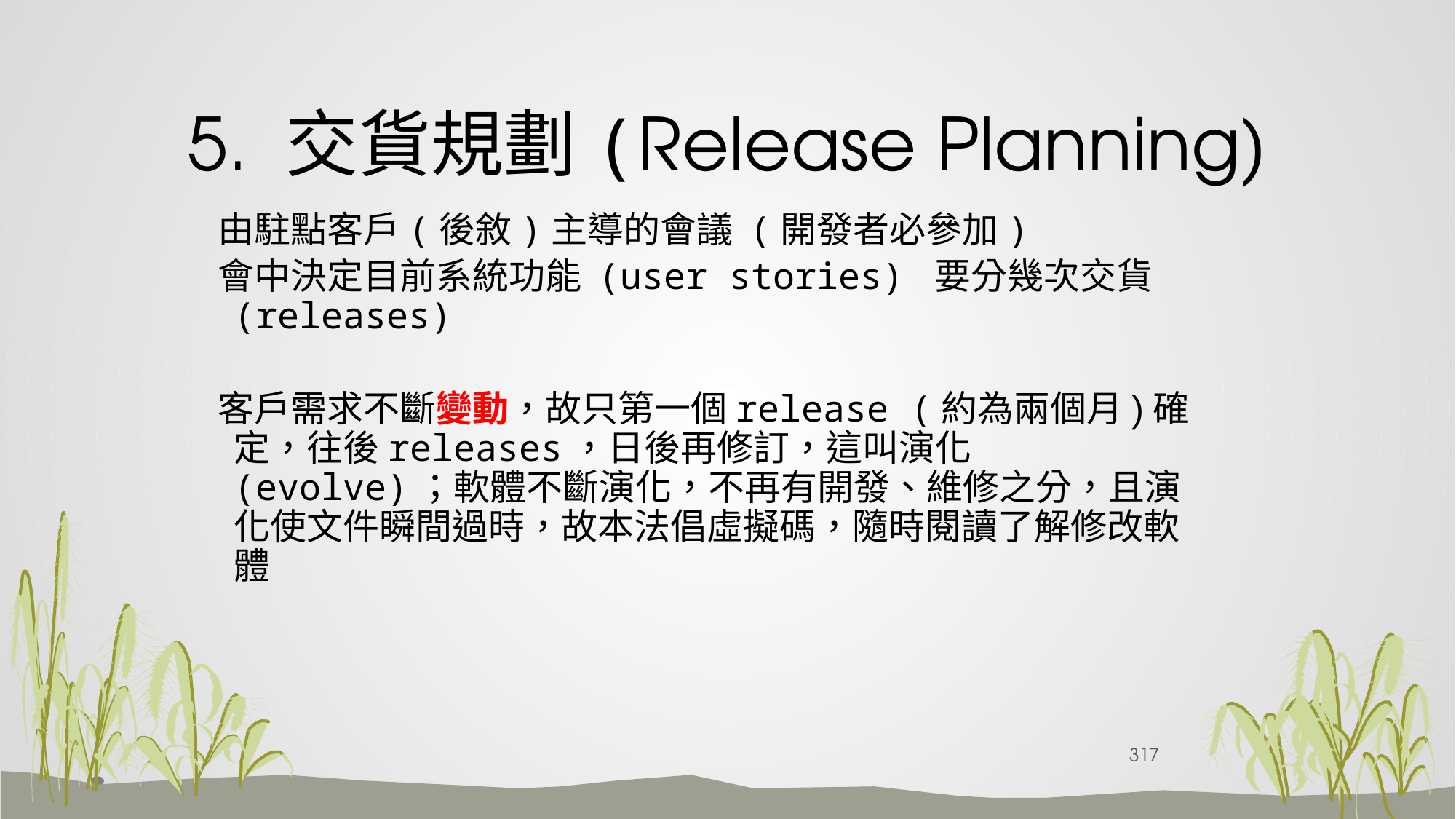

# 5. 交貨規劃(Release Planning)
  由駐點客戶(後敘)主導的會議 (開發者必參加)
  會中決定目前系統功能 (user stories) 要分幾次交貨(releases)

  客戶需求不斷變動，故只第一個release (約為兩個月)確定，往後releases，日後再修訂，這叫演化(evolve)；軟體不斷演化，不再有開發、維修之分，且演化使文件瞬間過時，故本法倡虛擬碼，隨時閱讀了解修改軟體
317